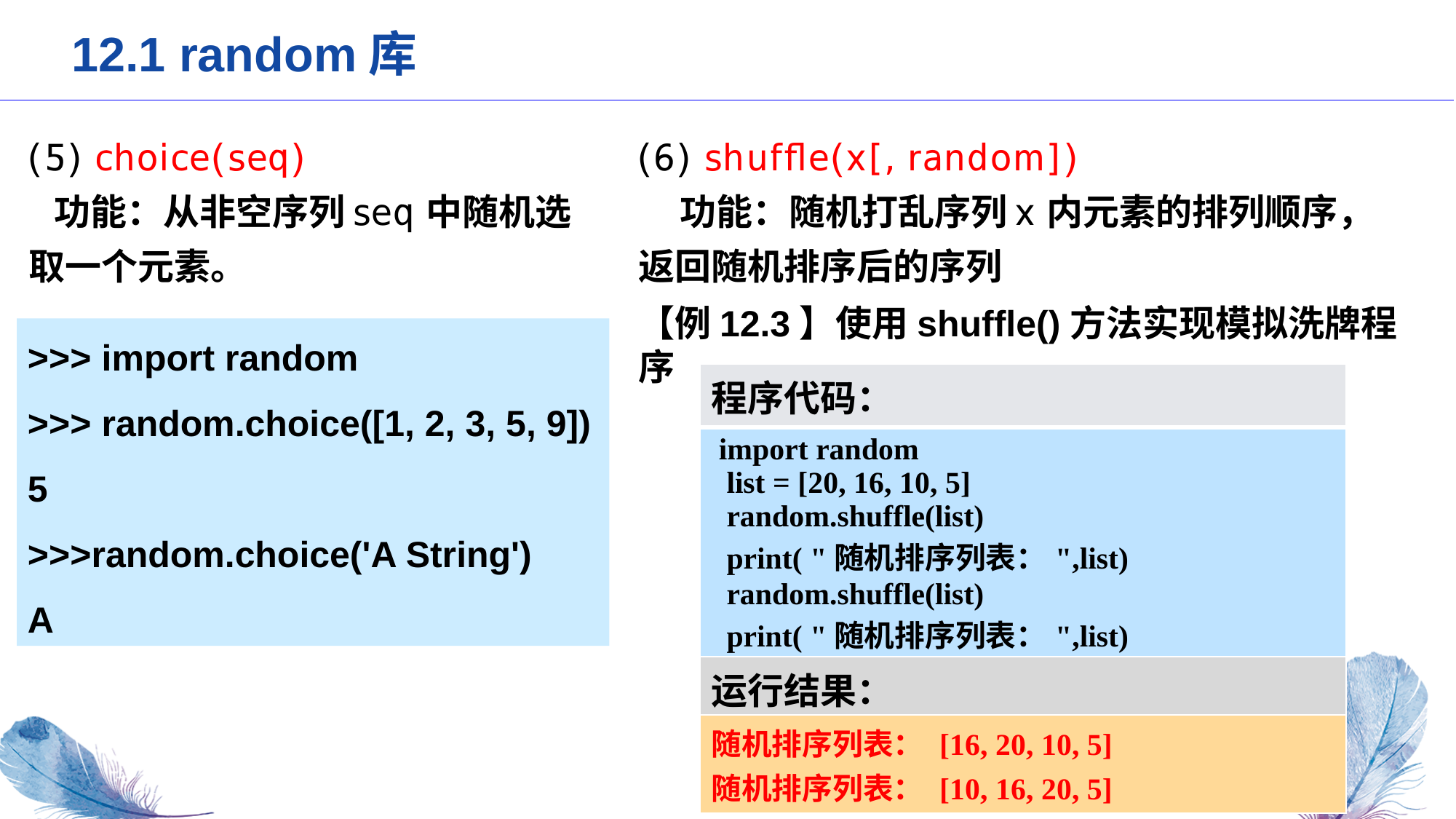

12.1 random库
(5) choice(seq)
  功能：从非空序列seq中随机选取一个元素。
(6) shuffle(x[, random])
    功能：随机打乱序列x内元素的排列顺序，返回随机排序后的序列
【例12.3】使用shuffle()方法实现模拟洗牌程序
>>> import random
>>> random.choice([1, 2, 3, 5, 9])
5
>>>random.choice('A String')
A
| 程序代码： |
| --- |
| import random list = [20, 16, 10, 5] random.shuffle(list) print( "随机排序列表：",list) random.shuffle(list) print( "随机排序列表：",list) |
| 运行结果： |
| 随机排序列表： [16, 20, 10, 5] 随机排序列表： [10, 16, 20, 5] |